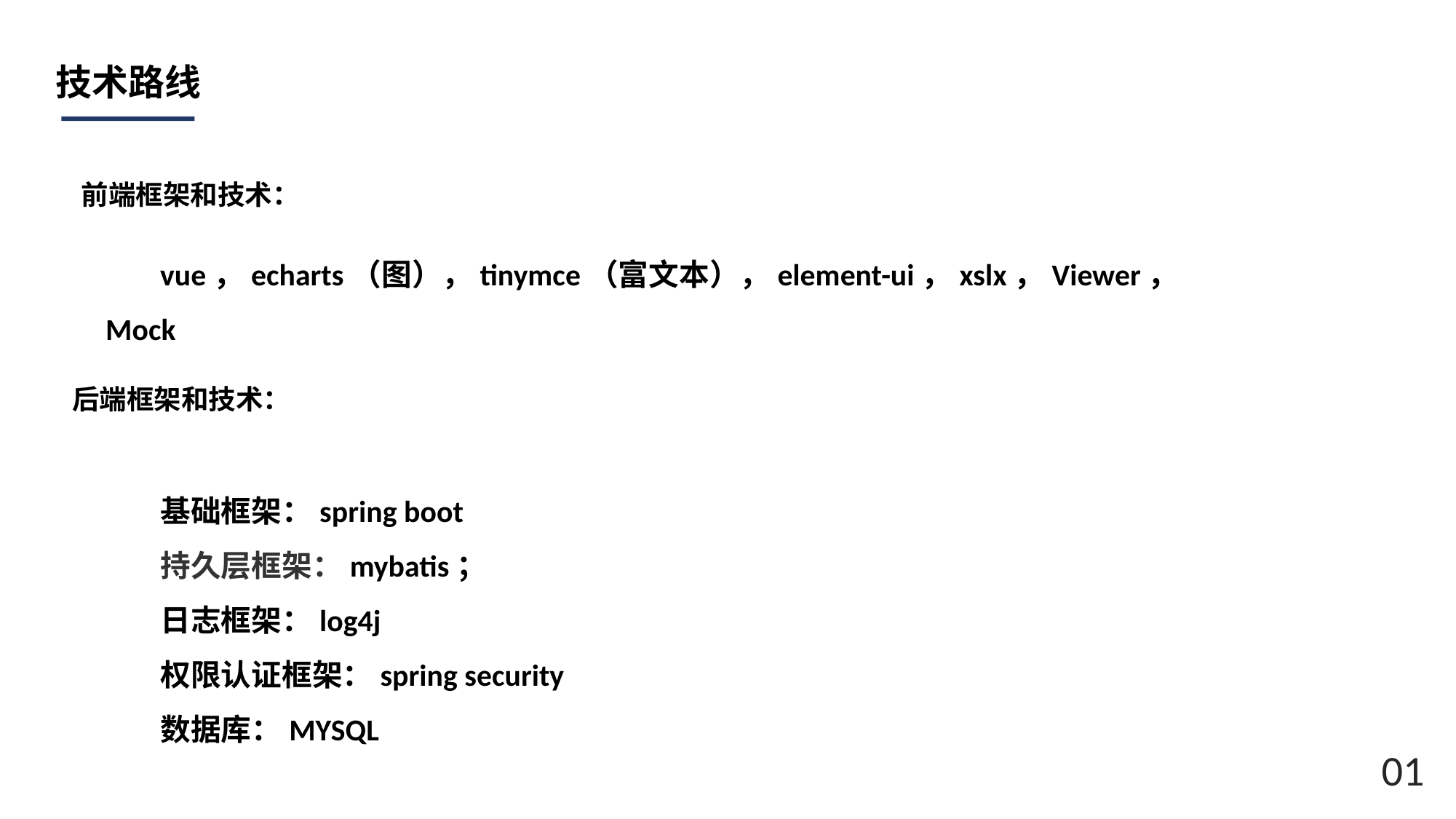

技术路线

前端框架和技术：
vue，echarts（图），tinymce（富文本），element-ui，xslx，Viewer，Mock
发展和建设小城镇是带动农村经济和社会发展的一个大战略。
后端框架和技术：
基础框架：spring boot
持久层框架：mybatis；
日志框架：log4j
权限认证框架：spring security
数据库：MYSQL
01